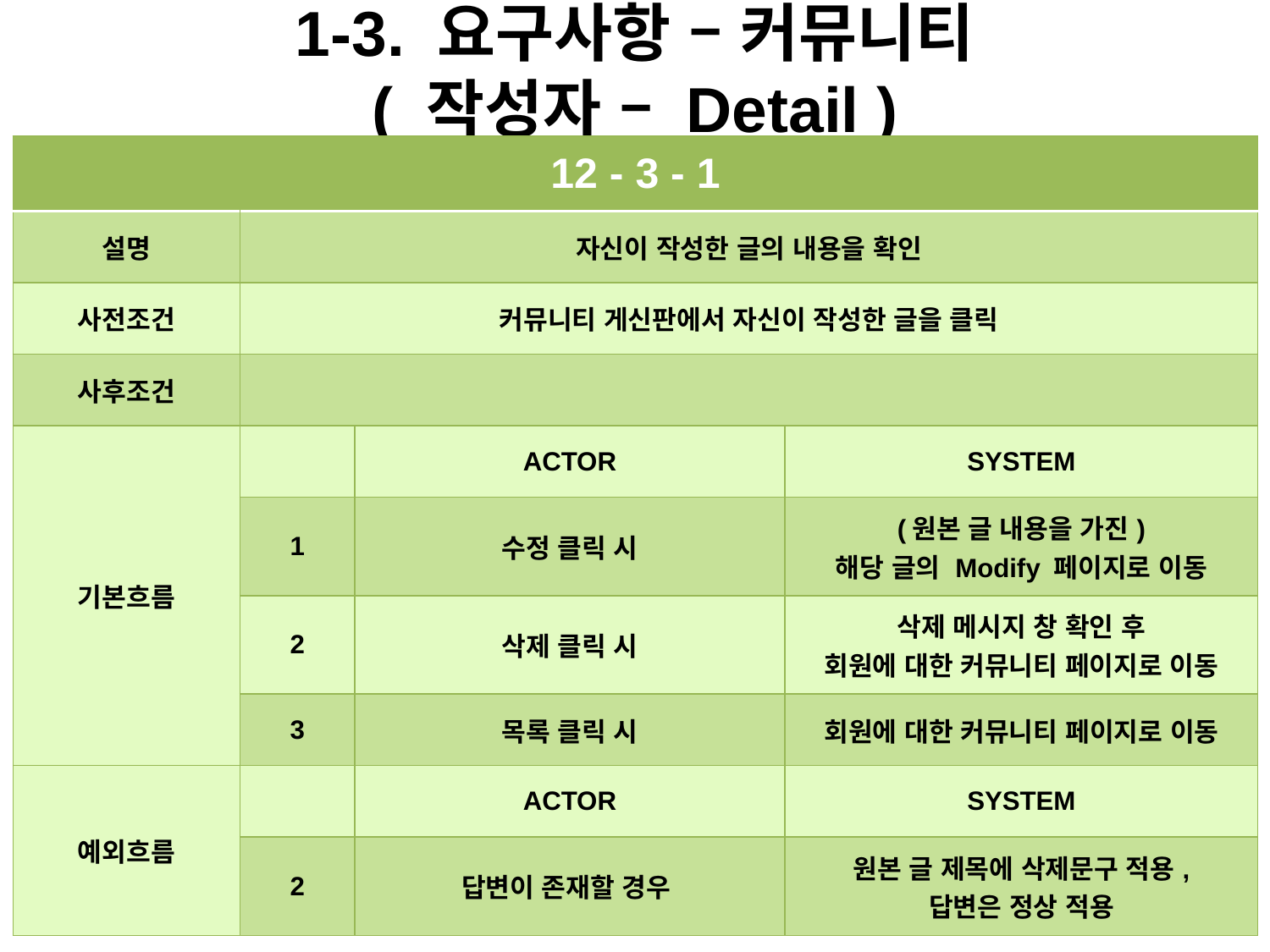

# 1-3. 요구사항 – 커뮤니티 ( 작성자 – Detail )
| 12 - 3 - 1 |  |  |  |
| --- | --- | --- | --- |
| 설명 | 자신이 작성한 글의 내용을 확인 |  |  |
| 사전조건 | 커뮤니티 게신판에서 자신이 작성한 글을 클릭 |  |  |
| 사후조건 |  |  |  |
| 기본흐름 |  | ACTOR | SYSTEM |
|  | 1 | 수정 클릭 시 | (원본 글 내용을 가진) 해당 글의 Modify 페이지로 이동 |
|  | 2 | 삭제 클릭 시 | 삭제 메시지 창 확인 후 회원에 대한 커뮤니티 페이지로 이동 |
|  | 3 | 목록 클릭 시 | 회원에 대한 커뮤니티 페이지로 이동 |
| 예외흐름 |  | ACTOR | SYSTEM |
|  | 2 | 답변이 존재할 경우 | 원본 글 제목에 삭제문구 적용, 답변은 정상 적용 |